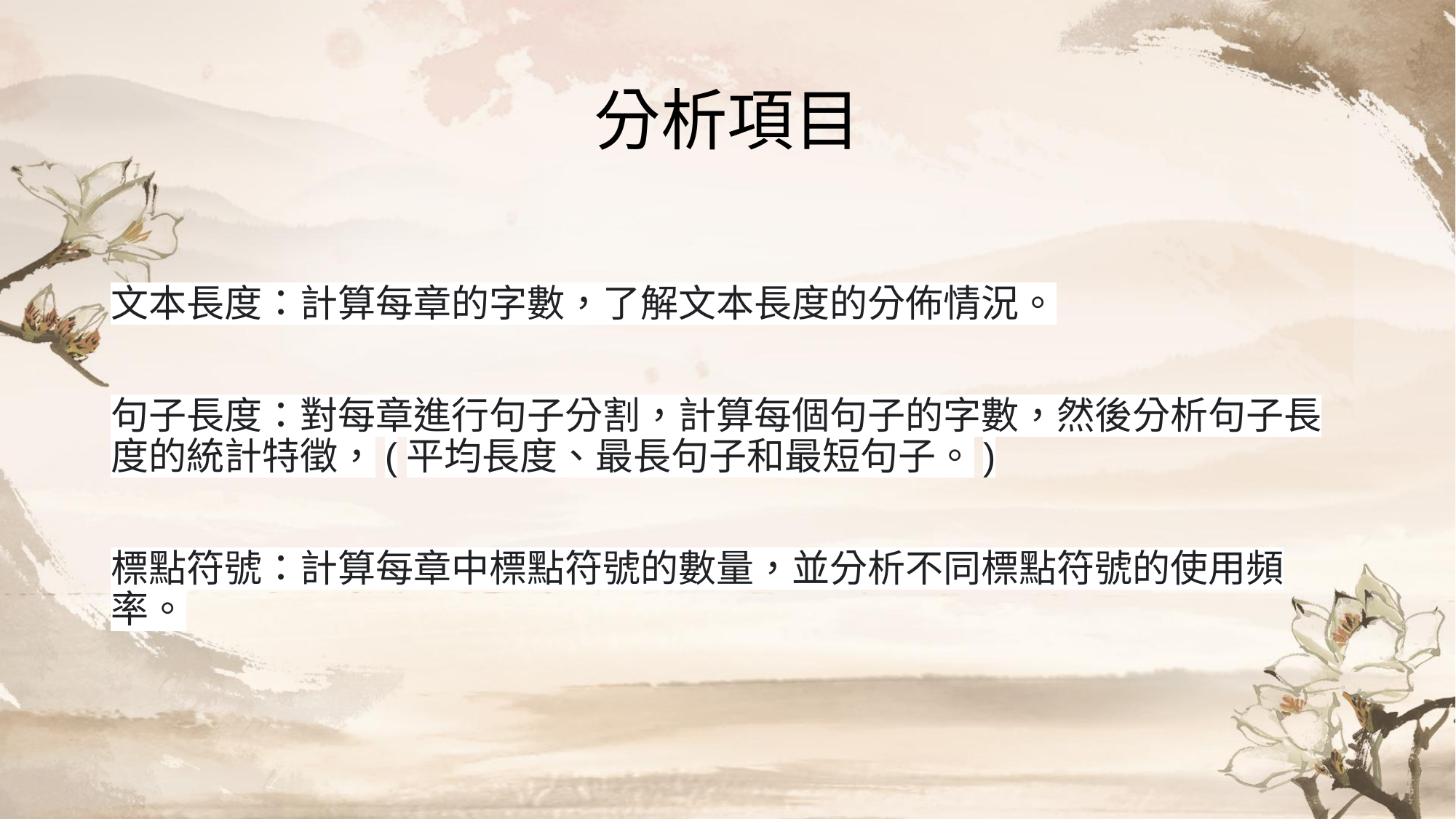

# 分析項目

文本長度：計算每章的字數，了解文本長度的分佈情況。

句子長度：對每章進行句子分割，計算每個句子的字數，然後分析句子長度的統計特徵，(平均長度、最長句子和最短句子。)

標點符號：計算每章中標點符號的數量，並分析不同標點符號的使用頻率。